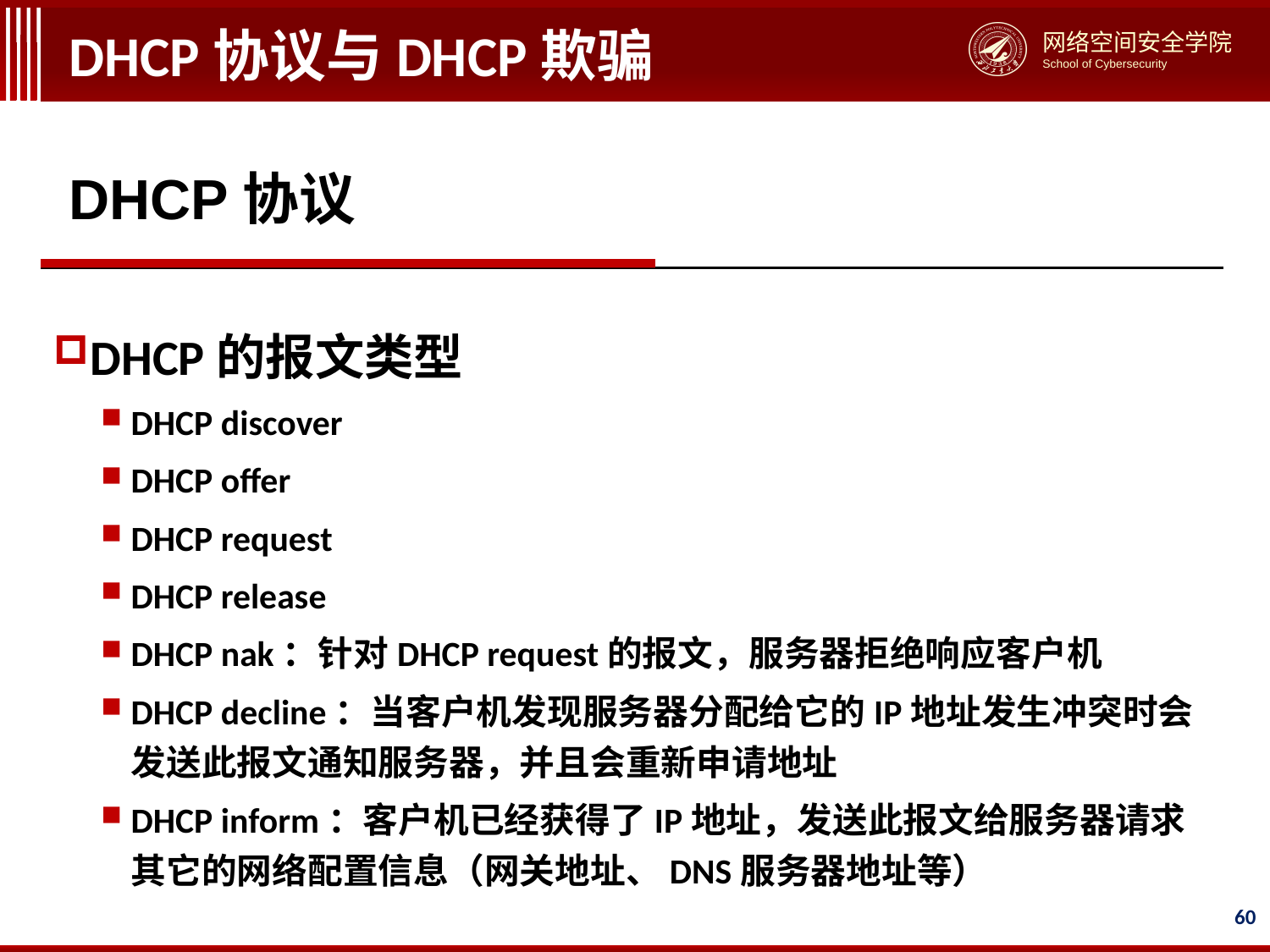

# DHCP协议与DHCP欺骗
DHCP协议
DHCP的报文类型
DHCP discover
DHCP offer
DHCP request
DHCP release
DHCP nak：针对DHCP request的报文，服务器拒绝响应客户机
DHCP decline：当客户机发现服务器分配给它的IP地址发生冲突时会发送此报文通知服务器，并且会重新申请地址
DHCP inform：客户机已经获得了IP地址，发送此报文给服务器请求其它的网络配置信息（网关地址、DNS服务器地址等）